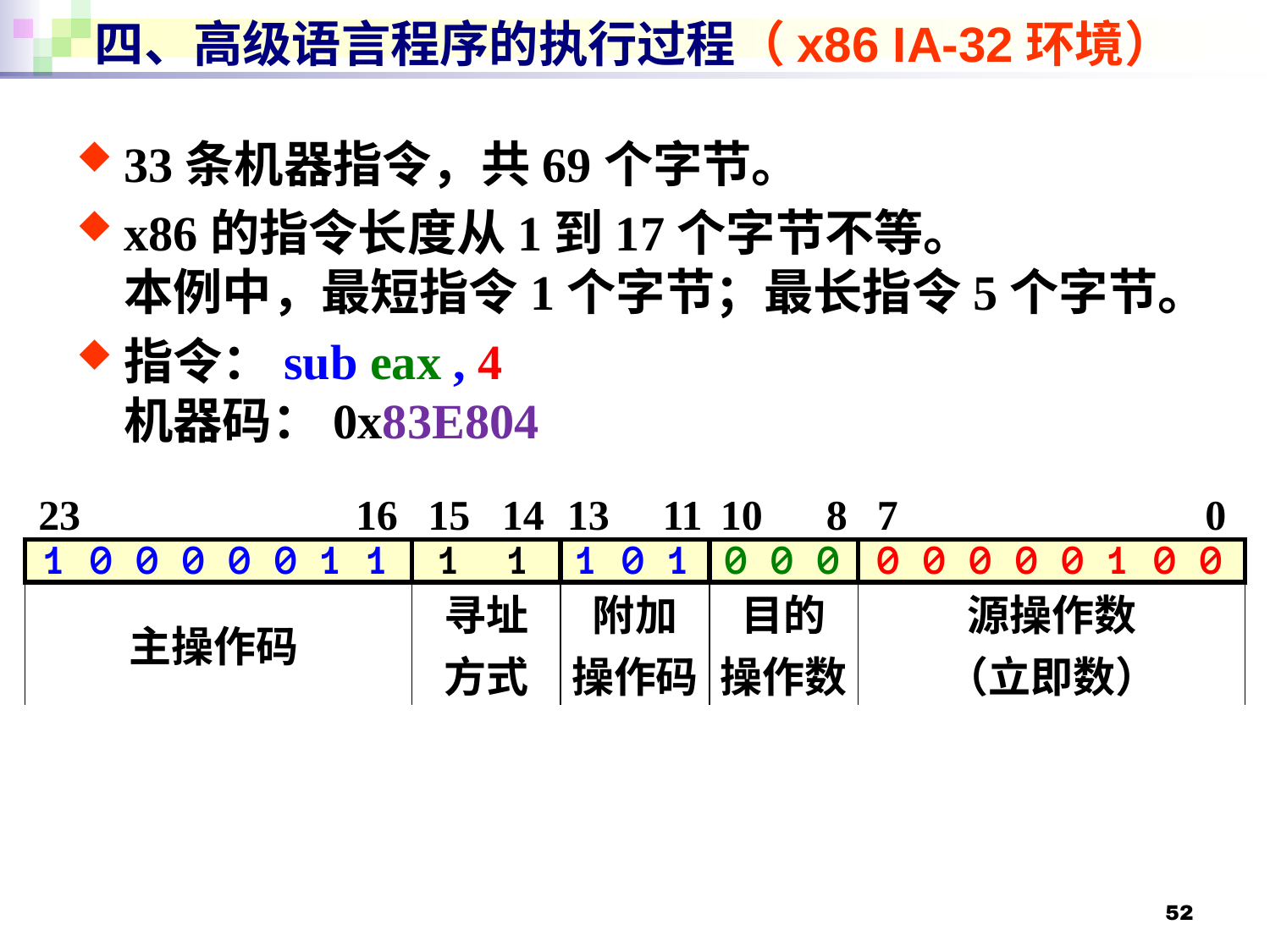

# 四、高级语言程序的执行过程（x86 IA-32环境）
33条机器指令，共69个字节。
x86的指令长度从1到17个字节不等。
本例中，最短指令1个字节；最长指令5个字节。
指令：sub eax , 4
机器码：0x83E804
| 23 16 | 15 14 | 13 11 | 10 8 | 7 0 |
| --- | --- | --- | --- | --- |
| 1 0 0 0 0 0 1 1 | 1 1 | 1 0 1 | 0 0 0 | 0 0 0 0 0 1 0 0 |
| 主操作码 | 寻址 方式 | 附加 操作码 | 目的 操作数 | 源操作数 （立即数） |
52